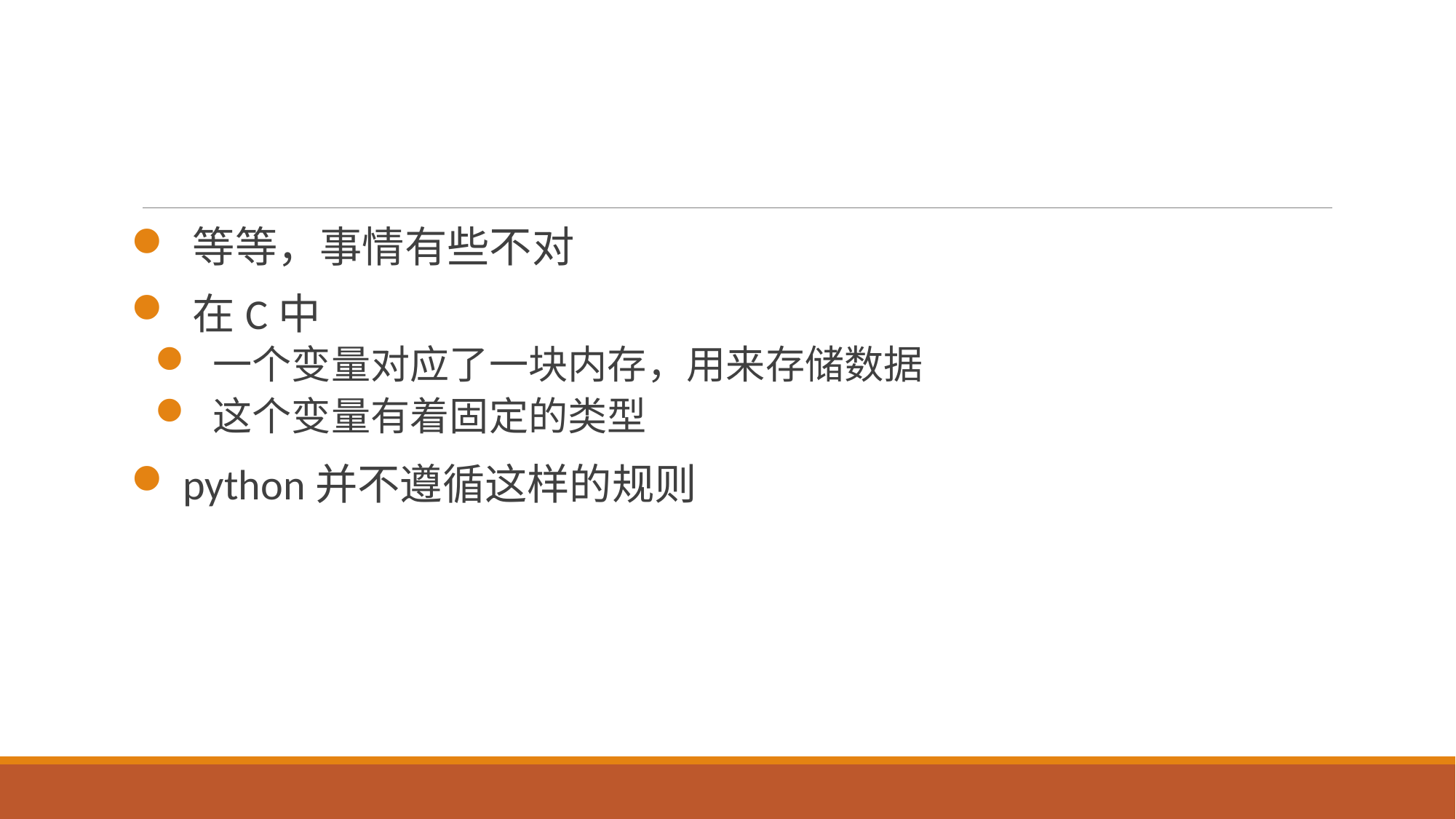

#
 等等，事情有些不对
 在C中
 一个变量对应了一块内存，用来存储数据
 这个变量有着固定的类型
 python并不遵循这样的规则